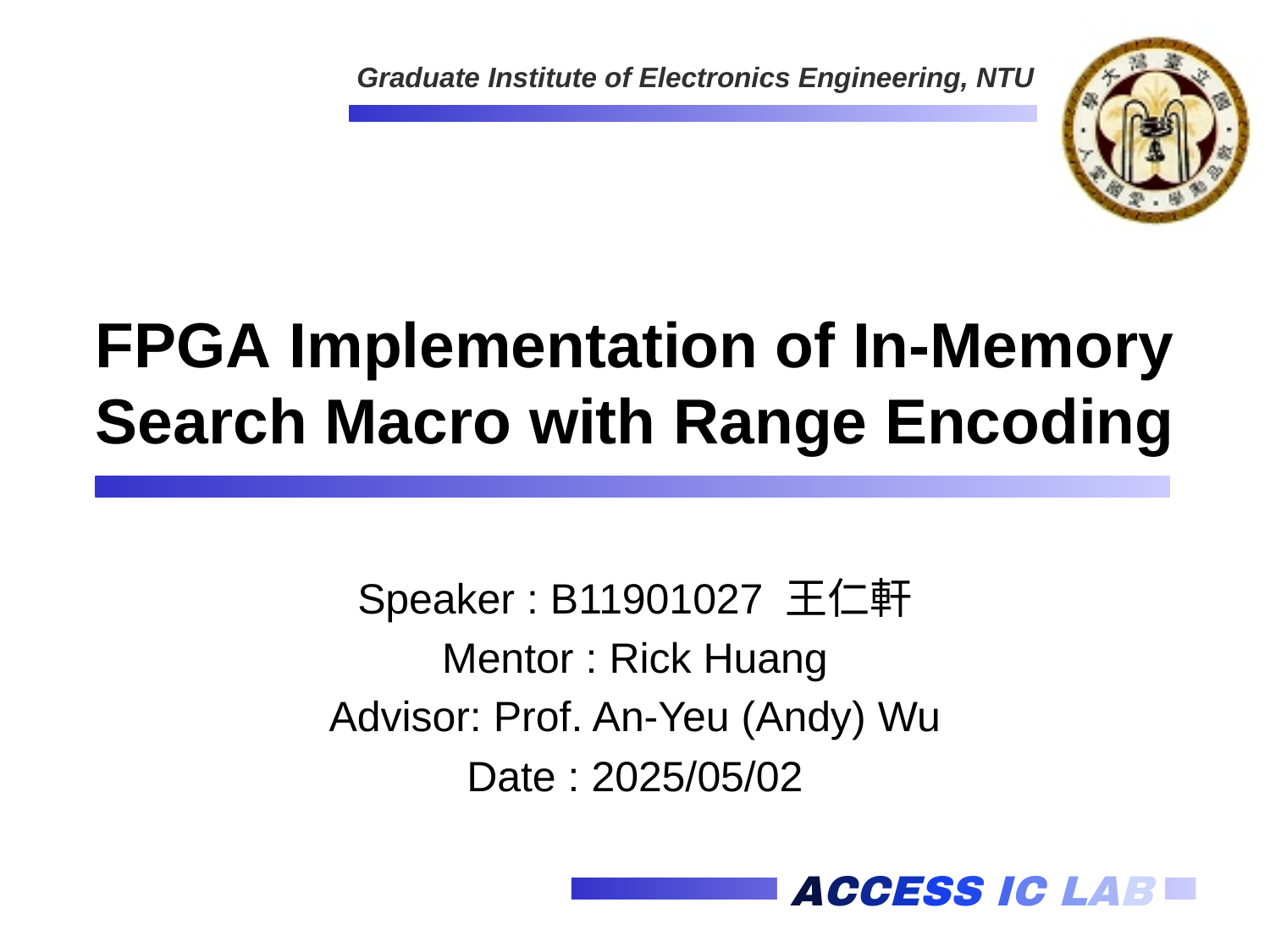

# FPGA Implementation of In-Memory Search Macro with Range Encoding
Speaker : B11901027 王仁軒
Mentor : Rick Huang
Advisor: Prof. An-Yeu (Andy) Wu
Date : 2025/05/02